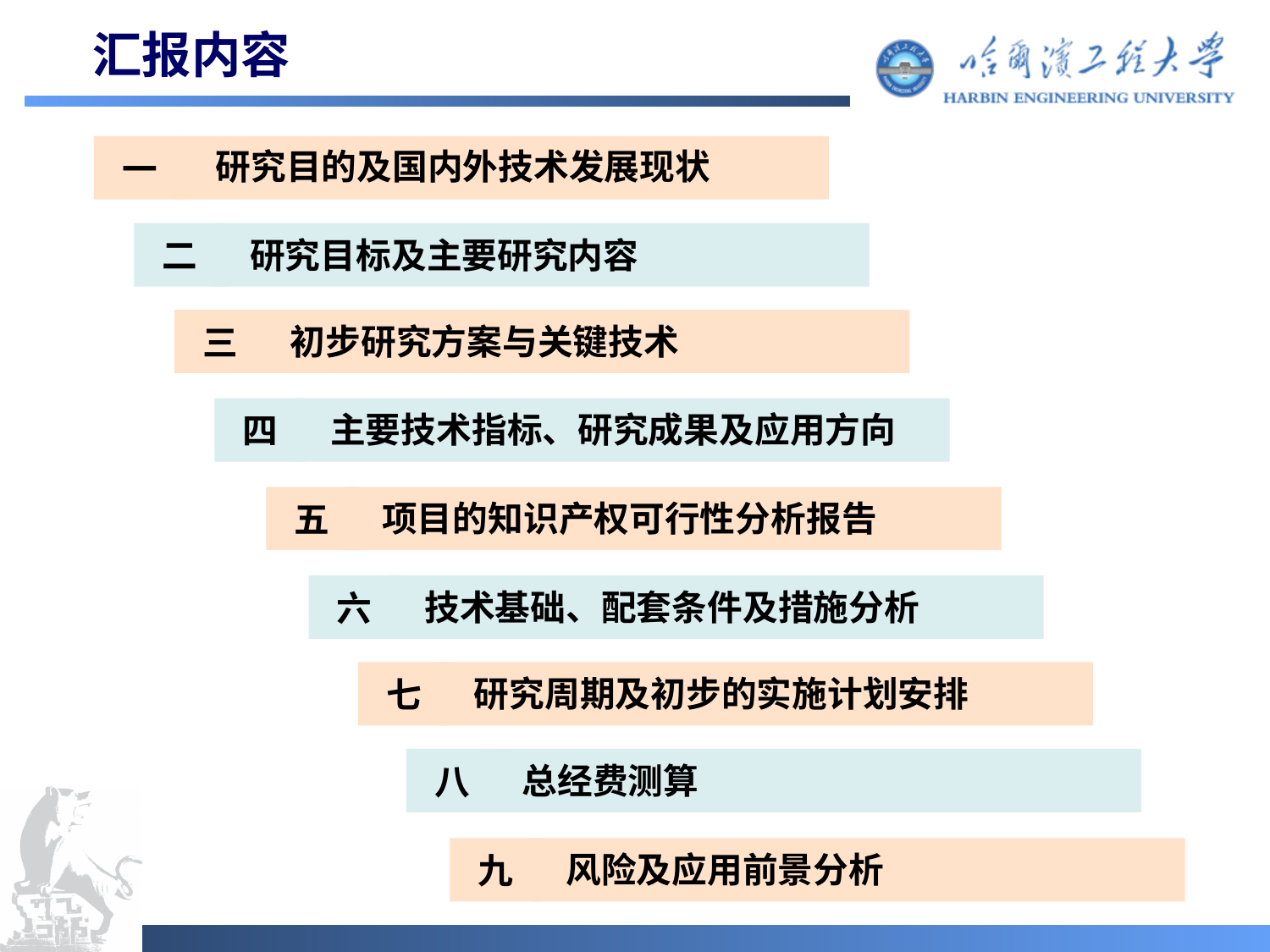

# 汇报内容
一

研究目的及国内外技术发展现状
二

研究目标及主要研究内容

三

初步研究方案与关键技术
四

主要技术指标、研究成果及应用方向
五

项目的知识产权可行性分析报告
六

技术基础、配套条件及措施分析
七

研究周期及初步的实施计划安排
八

总经费测算
九

风险及应用前景分析